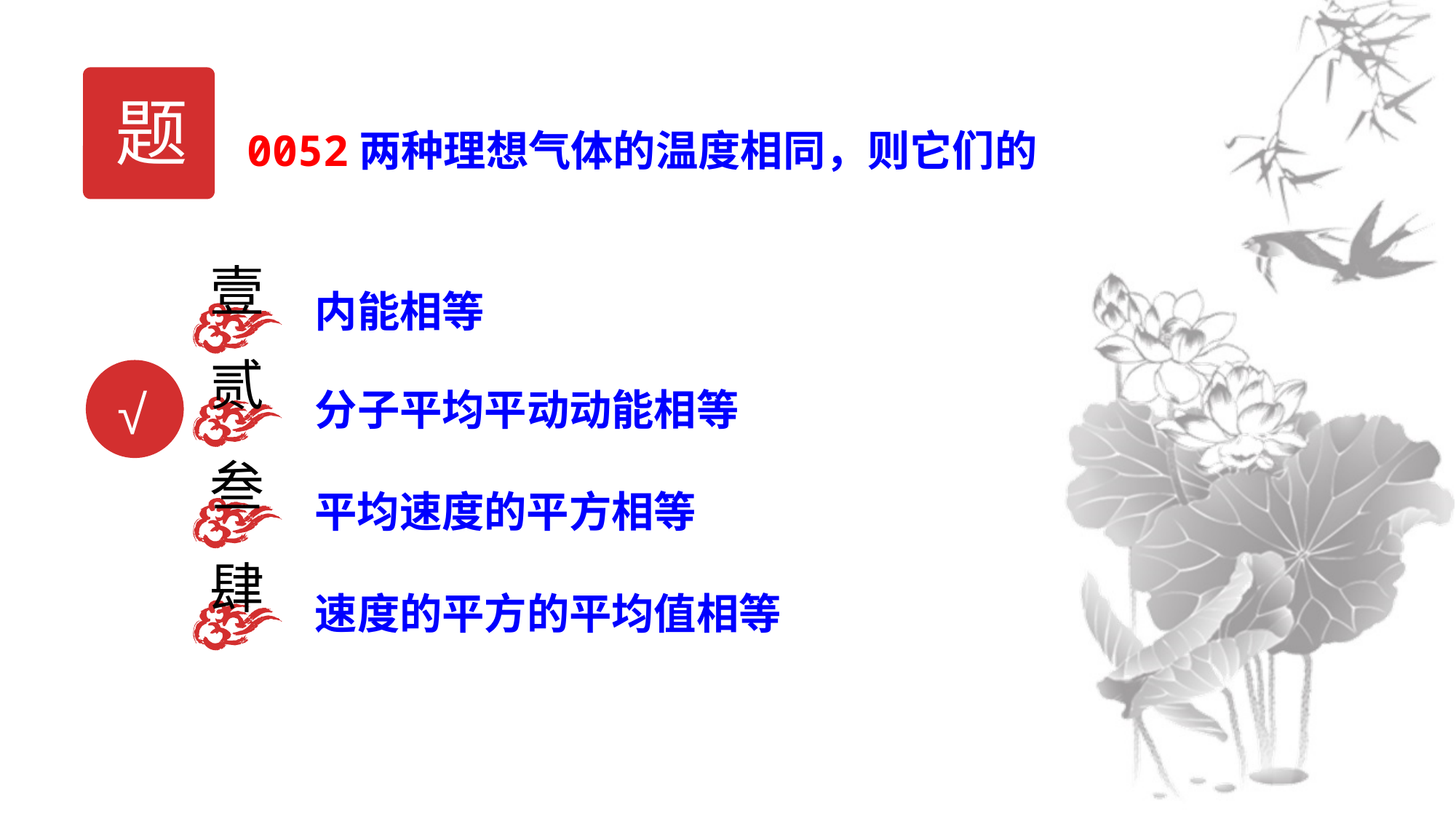

题
0052两种理想气体的温度相同，则它们的
壹

内能相等
贰

分子平均平动动能相等

√
叁

平均速度的平方相等
肆

速度的平方的平均值相等